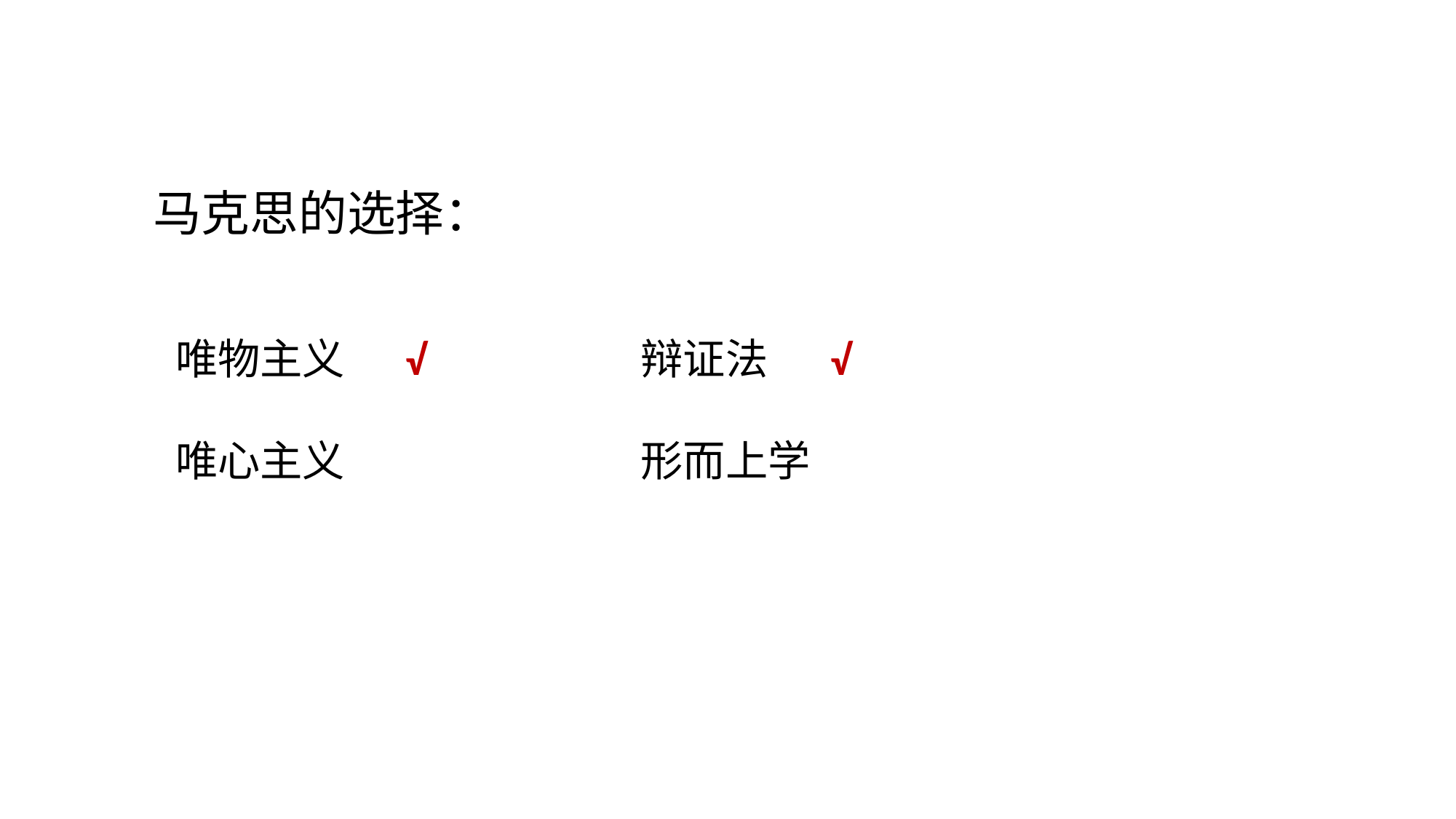

马克思的选择：
√
√
唯物主义

唯心主义
辩证法

形而上学